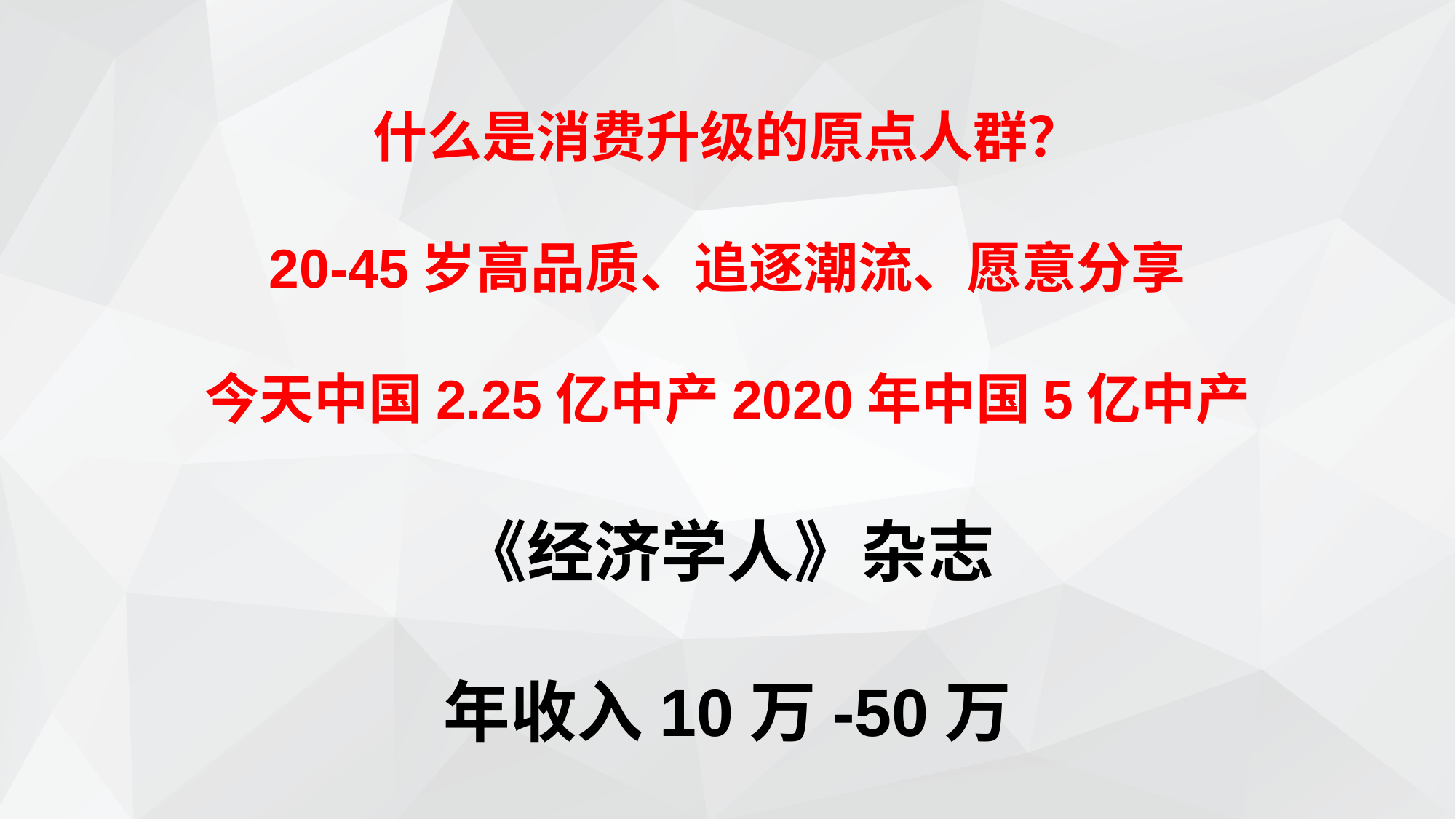

什么是消费升级的原点人群？
20-45岁高品质、追逐潮流、愿意分享
今天中国2.25亿中产2020年中国5亿中产
《经济学人》杂志
年收入10万-50万